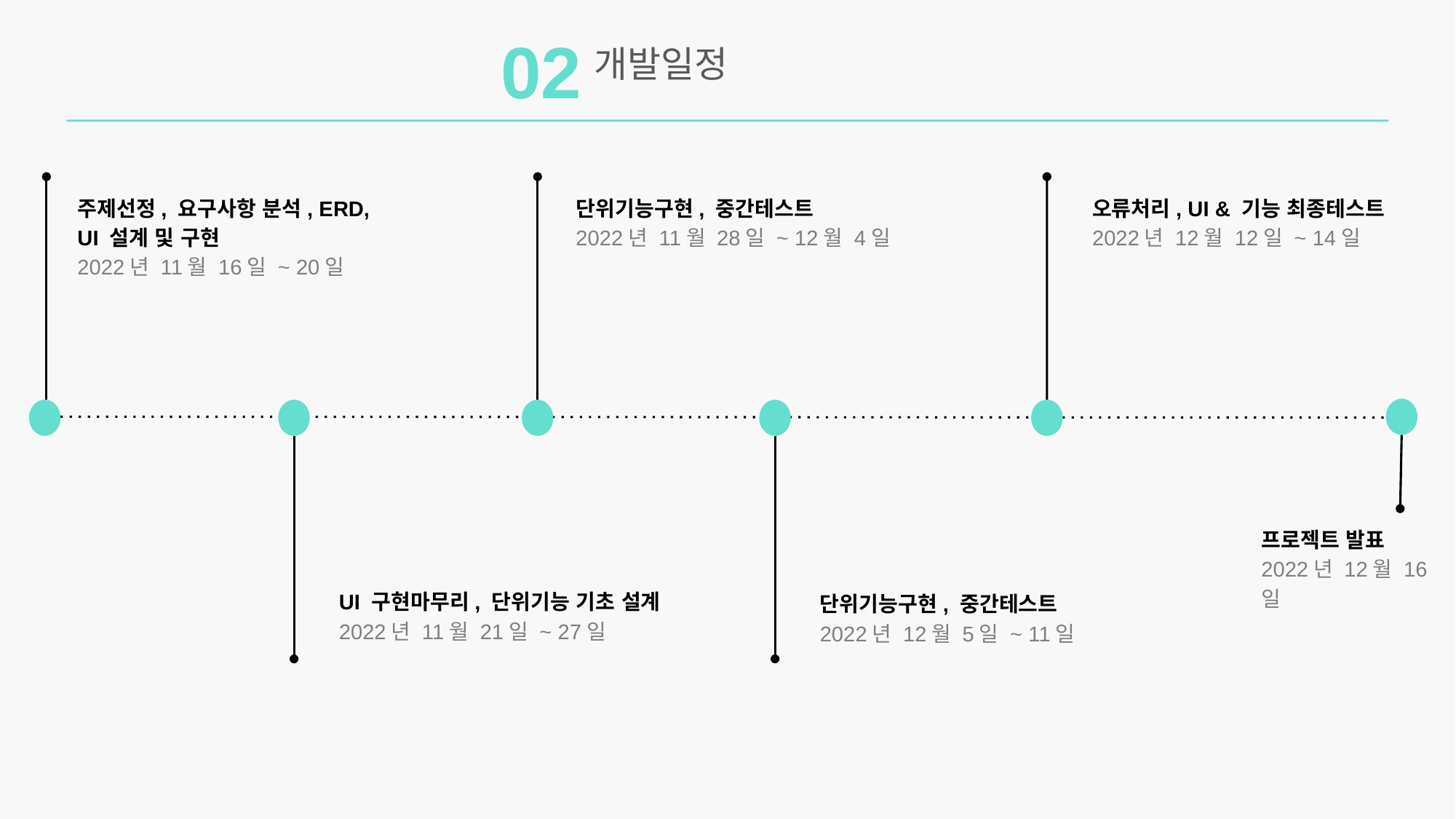

02
개발일정

단위기능구현, 중간테스트
2022년 11월 28일 ~ 12월 4일
오류처리, UI & 기능 최종테스트
2022년 12월 12일 ~ 14일
주제선정, 요구사항 분석, ERD,
UI 설계 및 구현
2022년 11월 16일 ~ 20일

프로젝트 발표
2022년 12월 16일

UI 구현마무리, 단위기능 기초 설계
2022년 11월 21일 ~ 27일
단위기능구현, 중간테스트
2022년 12월 5일 ~ 11일